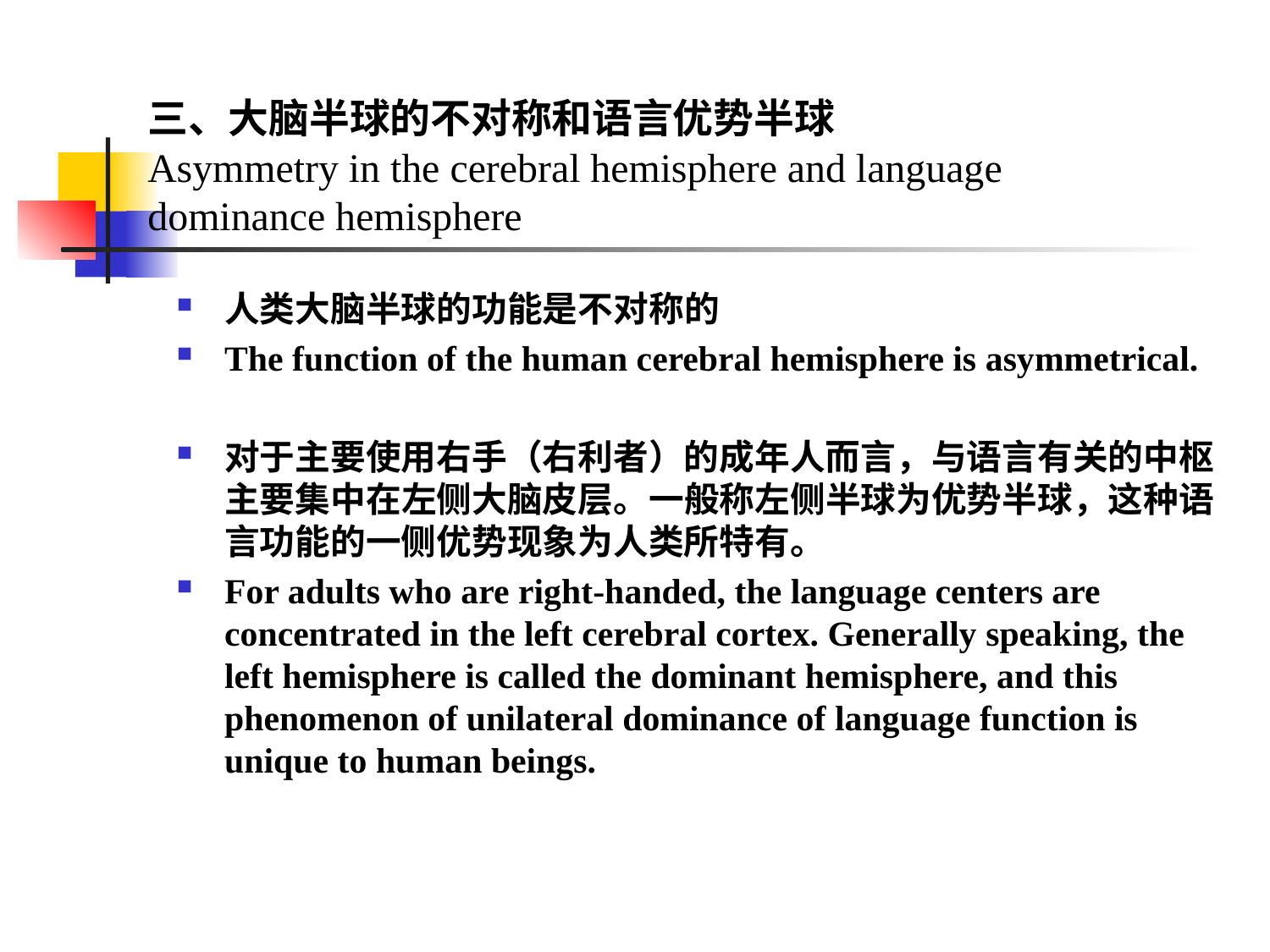

# 三、大脑半球的不对称和语言优势半球 Asymmetry in the cerebral hemisphere and language dominance hemisphere
人类大脑半球的功能是不对称的
The function of the human cerebral hemisphere is asymmetrical.

对于主要使用右手（右利者）的成年人而言，与语言有关的中枢主要集中在左侧大脑皮层。一般称左侧半球为优势半球，这种语言功能的一侧优势现象为人类所特有。
For adults who are right-handed, the language centers are concentrated in the left cerebral cortex. Generally speaking, the left hemisphere is called the dominant hemisphere, and this phenomenon of unilateral dominance of language function is unique to human beings.